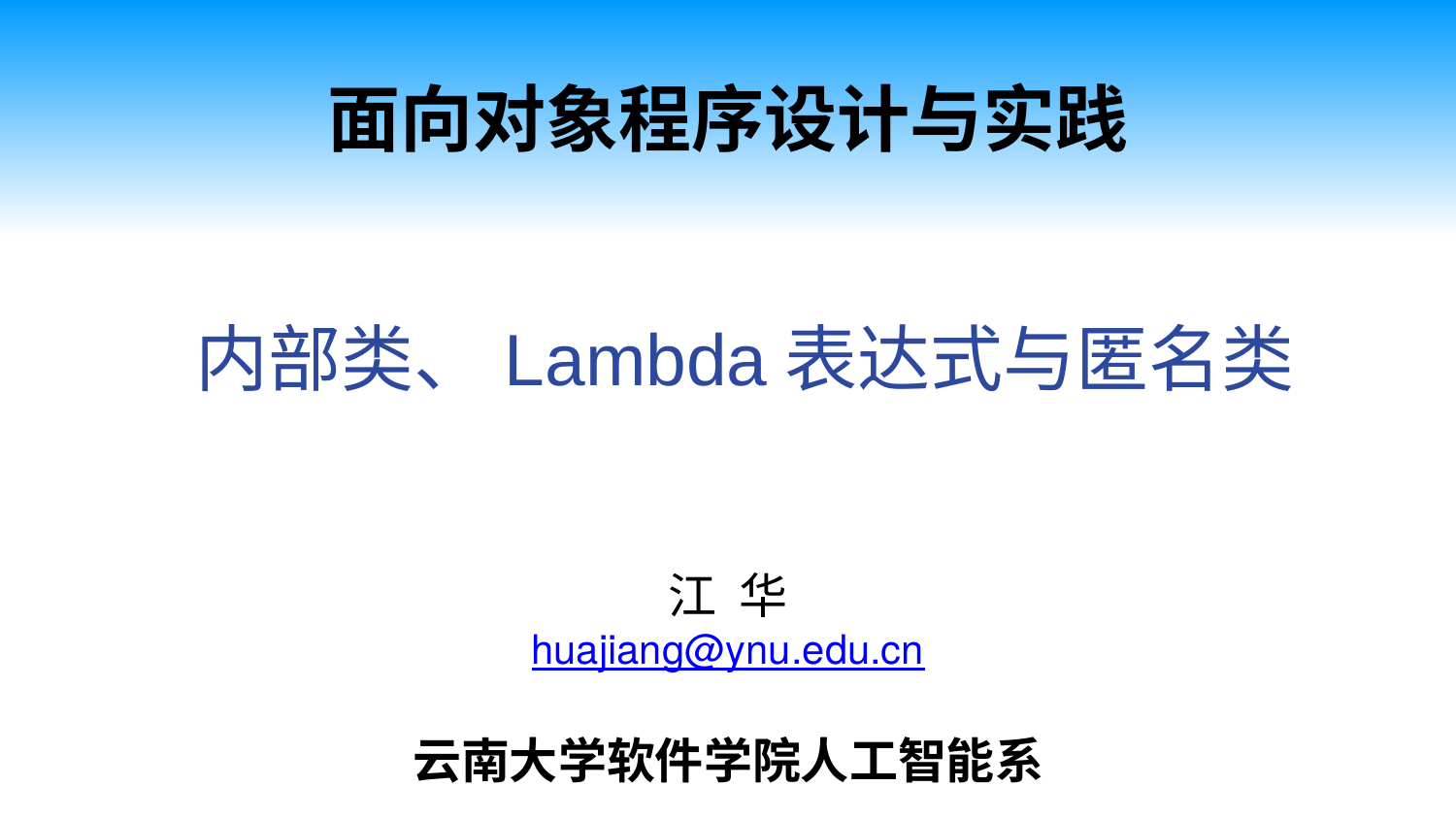

面向对象程序设计与实践
内部类、Lambda表达式与匿名类
江  华
huajiang@ynu.edu.cn

云南大学软件学院人工智能系